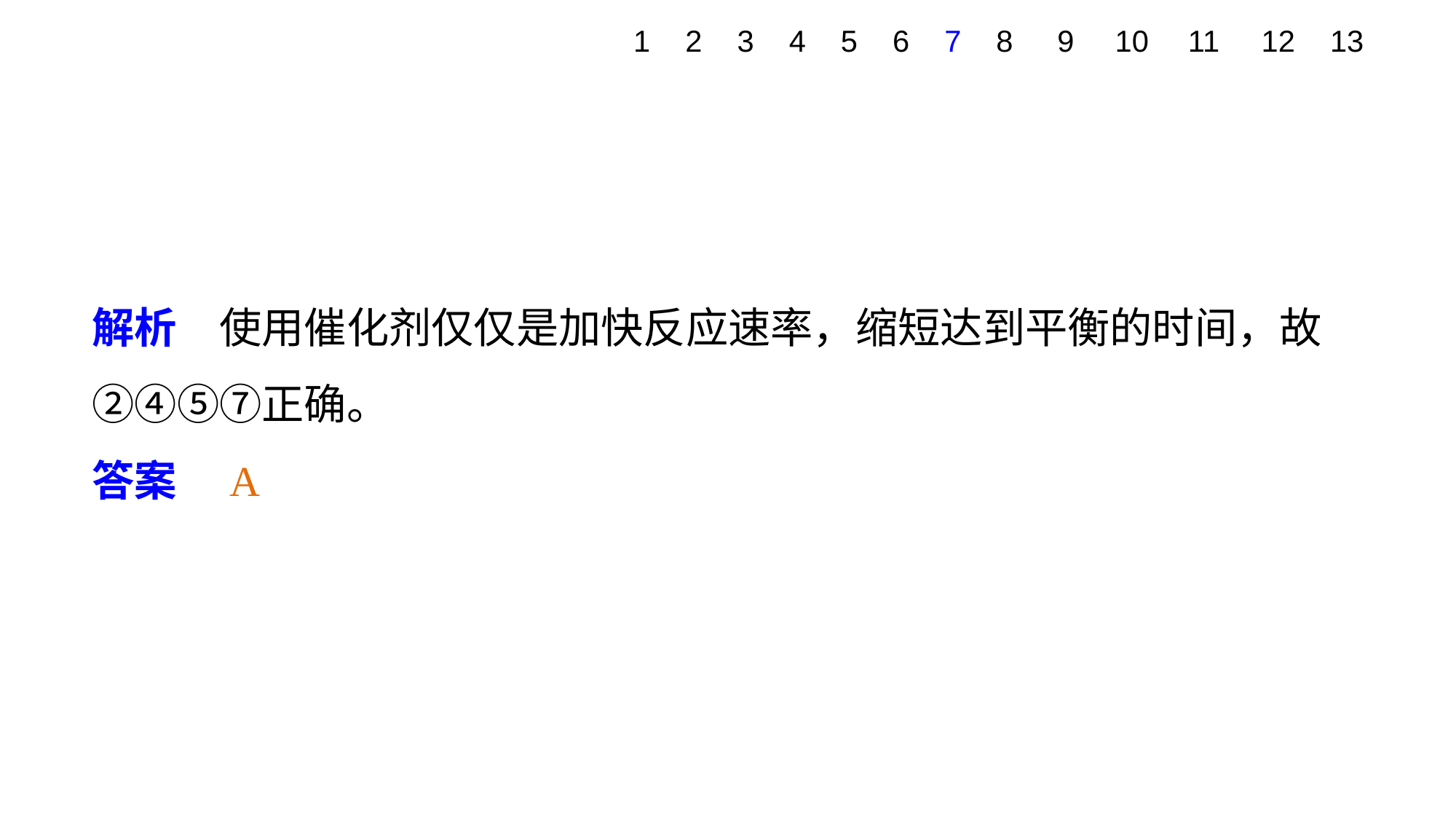

1
2
3
4
5
6
7
8
9
10
11
12
13
解析　使用催化剂仅仅是加快反应速率，缩短达到平衡的时间，故②④⑤⑦正确。
答案　A